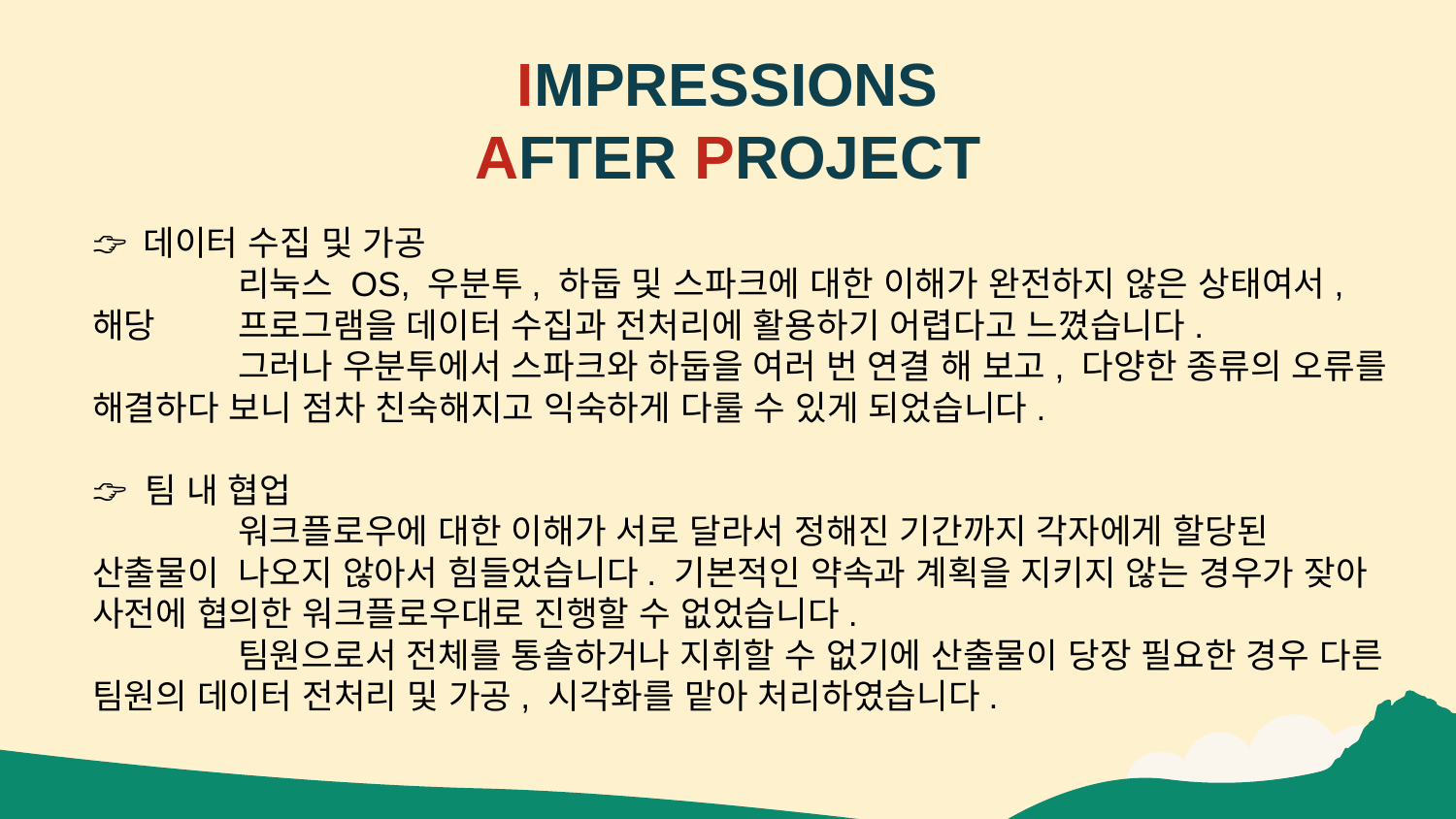

# IMPRESSIONS AFTER PROJECT

👉 데이터 수집 및 가공
	리눅스 OS, 우분투, 하둡 및 스파크에 대한 이해가 완전하지 않은 상태여서, 해당 	프로그램을 데이터 수집과 전처리에 활용하기 어렵다고 느꼈습니다.
	그러나 우분투에서 스파크와 하둡을 여러 번 연결 해 보고, 다양한 종류의 오류를 	해결하다 보니 점차 친숙해지고 익숙하게 다룰 수 있게 되었습니다.

👉 팀 내 협업
	워크플로우에 대한 이해가 서로 달라서 정해진 기간까지 각자에게 할당된 산출물이 	나오지 않아서 힘들었습니다. 기본적인 약속과 계획을 지키지 않는 경우가 잦아 	사전에 협의한 워크플로우대로 진행할 수 없었습니다.
	팀원으로서 전체를 통솔하거나 지휘할 수 없기에 산출물이 당장 필요한 경우 다른 	팀원의 데이터 전처리 및 가공, 시각화를 맡아 처리하였습니다.